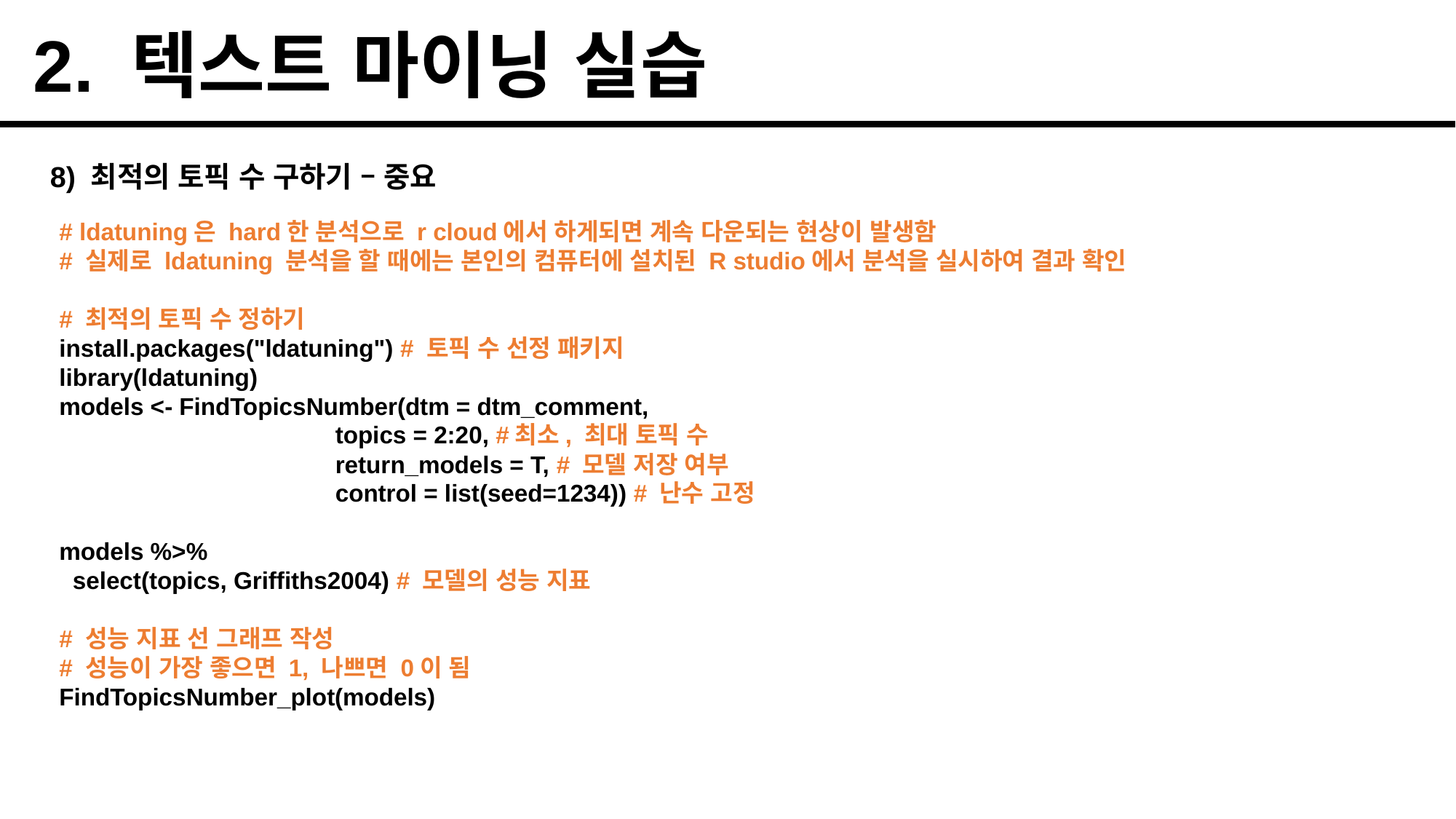

2. 텍스트 마이닝 실습
8) 최적의 토픽 수 구하기 – 중요
# ldatuning은 hard한 분석으로 r cloud에서 하게되면 계속 다운되는 현상이 발생함
# 실제로 ldatuning 분석을 할 때에는 본인의 컴퓨터에 설치된 R studio에서 분석을 실시하여 결과 확인

# 최적의 토픽 수 정하기
install.packages("ldatuning") # 토픽 수 선정 패키지
library(ldatuning)
models <- FindTopicsNumber(dtm = dtm_comment,
                                         topics = 2:20, #최소, 최대 토픽 수
                                         return_models = T, # 모델 저장 여부
                                         control = list(seed=1234)) # 난수 고정

models %>%
  select(topics, Griffiths2004) # 모델의 성능 지표

# 성능 지표 선 그래프 작성
# 성능이 가장 좋으면 1, 나쁘면 0이 됨
FindTopicsNumber_plot(models)